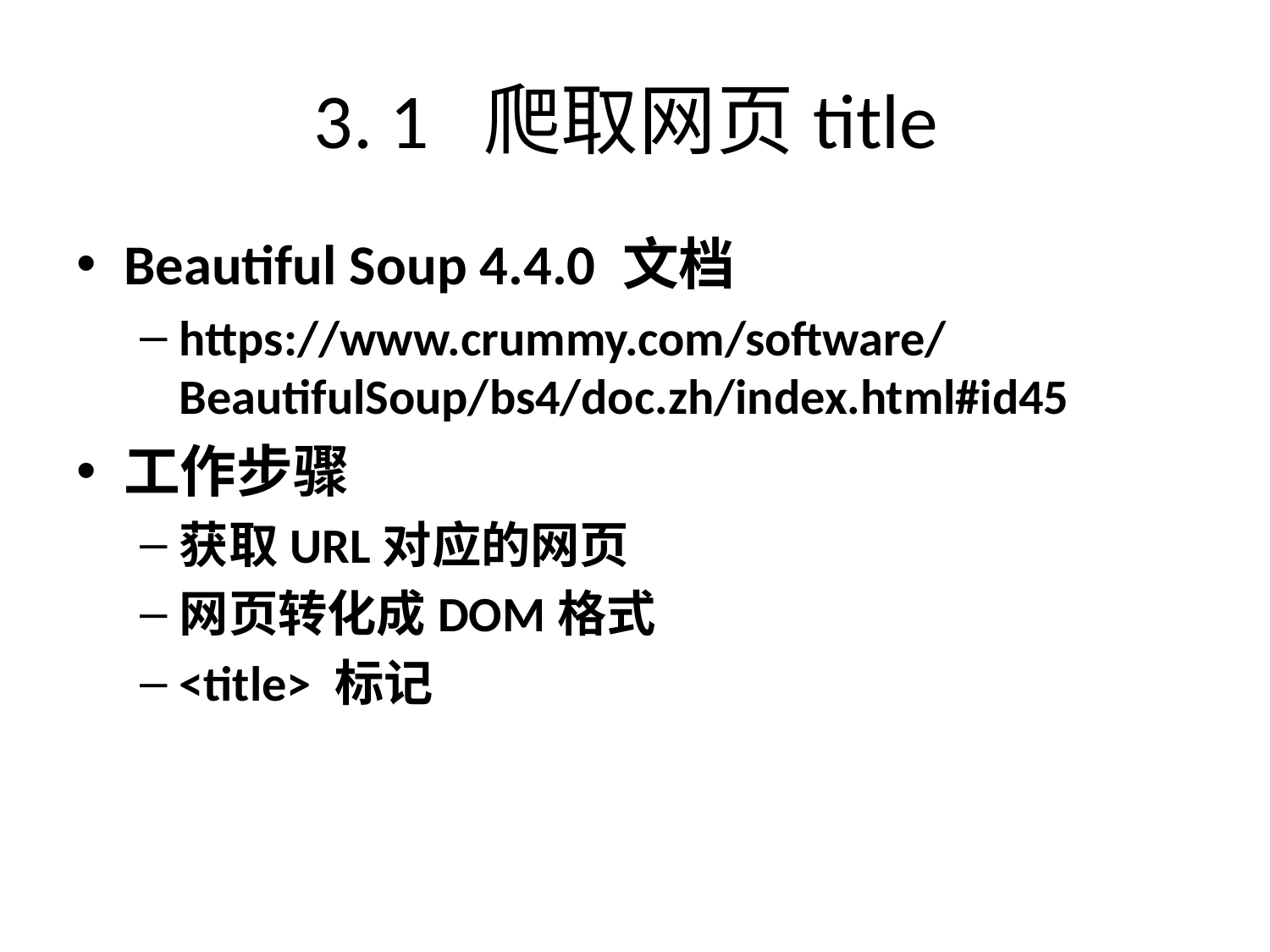

# 3. 1  爬取网页title
Beautiful Soup 4.4.0 文档
https://www.crummy.com/software/BeautifulSoup/bs4/doc.zh/index.html#id45
工作步骤
获取URL对应的网页
网页转化成DOM格式
<title> 标记